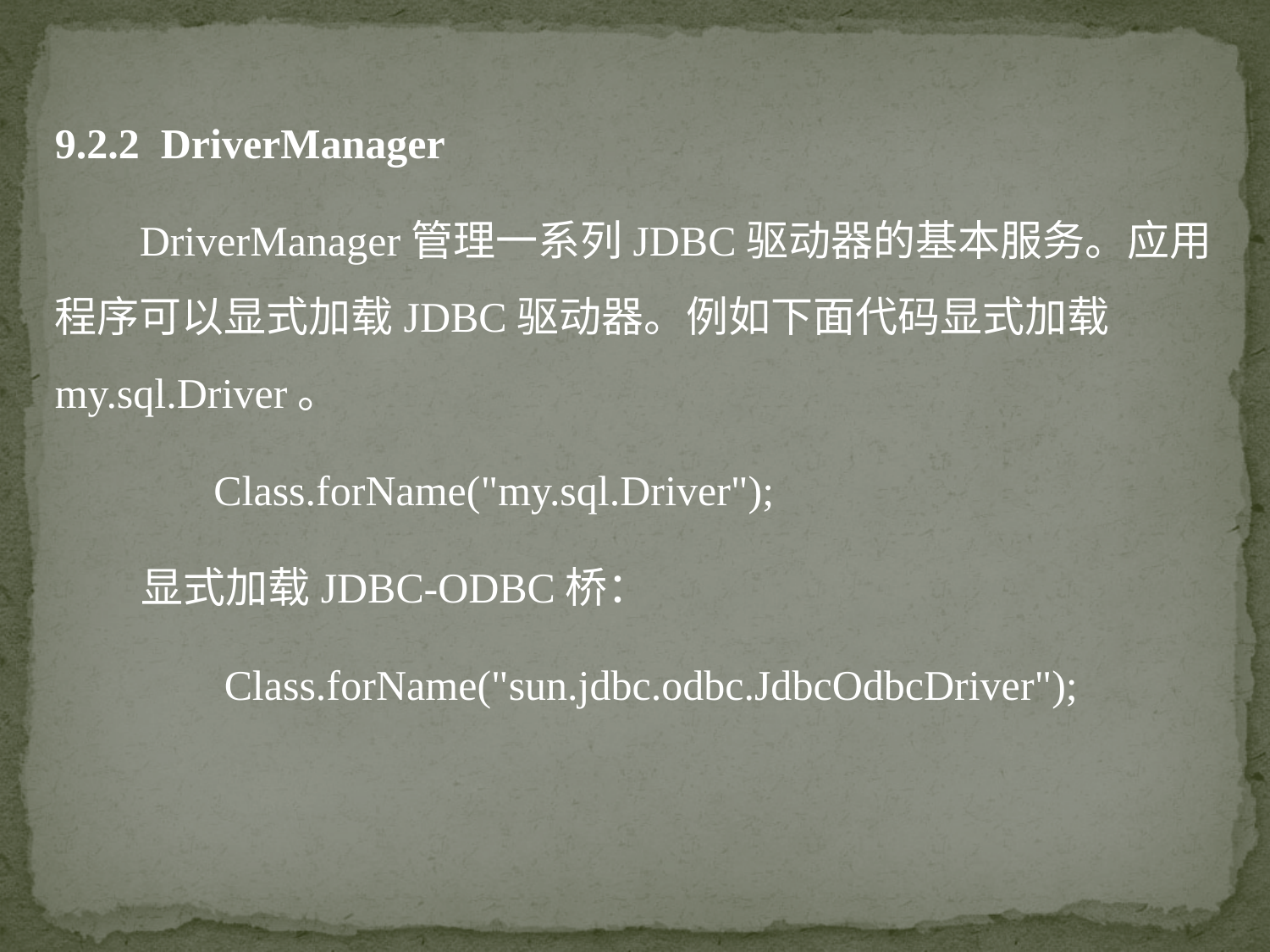

9.2.2  DriverManager
        DriverManager管理一系列JDBC驱动器的基本服务。应用程序可以显式加载JDBC驱动器。例如下面代码显式加载my.sql.Driver。
               Class.forName("my.sql.Driver");
        显式加载JDBC-ODBC桥：
                Class.forName("sun.jdbc.odbc.JdbcOdbcDriver");